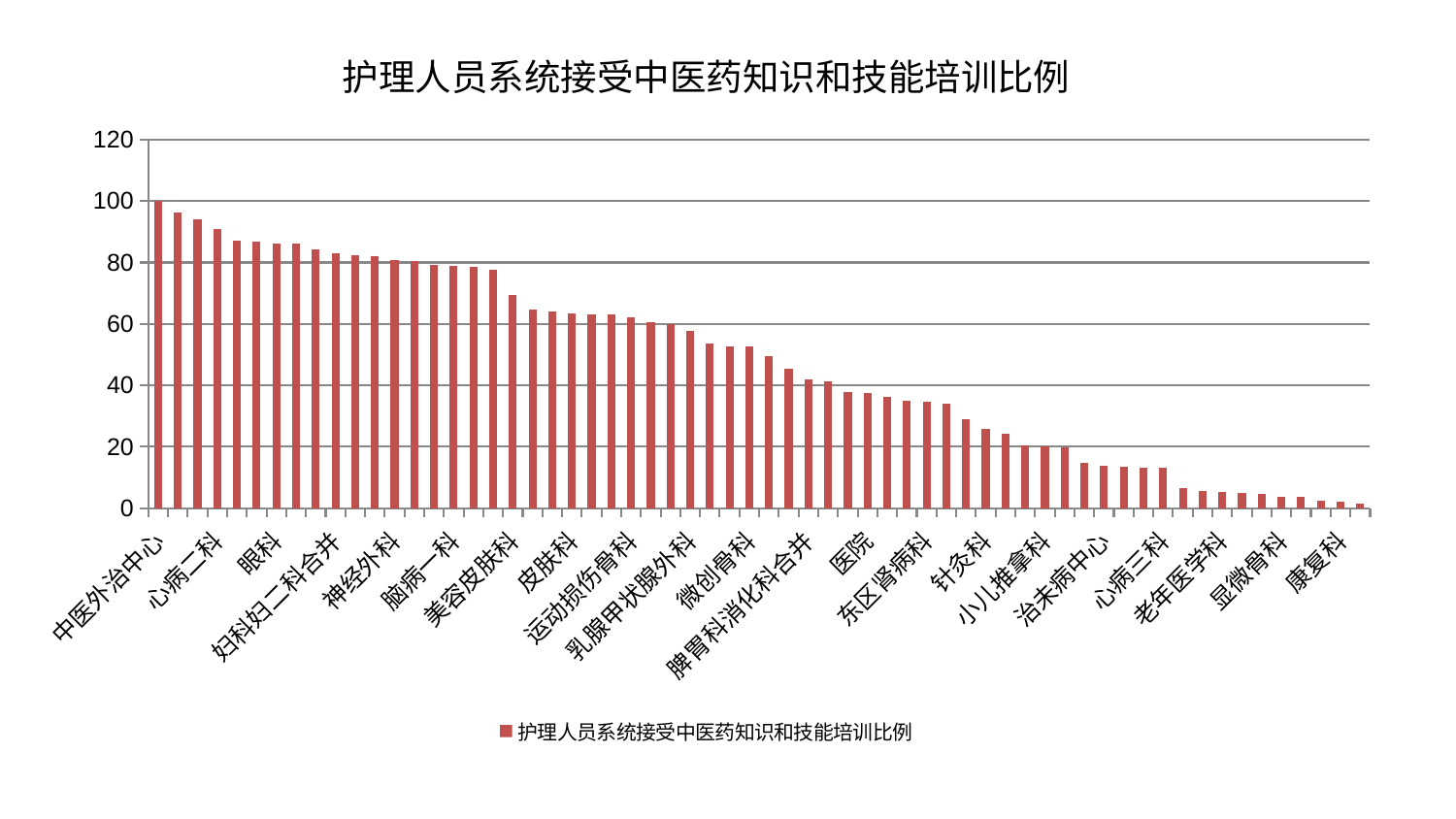

### Chart: 护理人员系统接受中医药知识和技能培训比例

| Category | 护理人员系统接受中医药知识和技能培训比例 |
|---|---|
| 中医外治中心 | 100.00000000000001 |
| 中医经典科 | 96.44103518823964 |
| 泌尿外科 | 94.15262652148441 |
| 心病二科 | 90.85064173649111 |
| 西区重症医学科 | 87.22892510755148 |
| 推拿科 | 86.84011219159511 |
| 眼科 | 86.30626803607971 |
| 脾胃病科 | 86.3062191139673 |
| 男科 | 84.34442050182257 |
| 妇科妇二科合并 | 83.07765258993787 |
| 肾病科 | 82.53271873757502 |
| 肿瘤内科 | 82.08236871952467 |
| 神经外科 | 80.7244242766356 |
| 胸外科 | 80.43413429762587 |
| 关节骨科 | 79.13213411105308 |
| 脑病一科 | 79.04386535889424 |
| 脊柱骨科 | 78.57389493060761 |
| 妇科 | 77.77789033425536 |
| 美容皮肤科 | 69.38448446949604 |
| 血液科 | 64.80037525146003 |
| 周围血管科 | 64.03707191821374 |
| 皮肤科 | 63.55957400461771 |
| 神经内科 | 63.16123674235831 |
| 产科 | 62.985070121498836 |
| 运动损伤骨科 | 62.15278834492503 |
| 消化内科 | 60.65609851801523 |
| 肾脏内科 | 60.07714501990277 |
| 乳腺甲状腺外科 | 57.900794638995166 |
| 脑病三科 | 53.79152061131215 |
| 普通外科 | 52.716652025946146 |
| 微创骨科 | 52.554935673388485 |
| 身心医学科 | 49.427559315291184 |
| 综合内科 | 45.42434245762175 |
| 脾胃科消化科合并 | 42.11076003494755 |
| 呼吸内科 | 41.369223643381794 |
| 肛肠科 | 37.98335584129412 |
| 医院 | 37.58850378158038 |
| 肝病科 | 36.28886855495467 |
| 耳鼻喉科 | 34.98777301641038 |
| 东区肾病科 | 34.716033529993254 |
| 骨科 | 34.137657556513226 |
| 脑病二科 | 28.907495974147388 |
| 针灸科 | 25.916316509537314 |
| 创伤骨科 | 24.146548582789435 |
| 东区重症医学科 | 20.596910981528847 |
| 小儿推拿科 | 20.007935841042762 |
| 风湿病科 | 19.913258751996985 |
| 肝胆外科 | 14.77309856266804 |
| 治未病中心 | 13.849777446529863 |
| 内分泌科 | 13.544419819258556 |
| 儿科 | 13.30454979582356 |
| 心病三科 | 13.191567049252283 |
| 心病一科 | 6.663393196815014 |
| 小儿骨科 | 5.779836010522143 |
| 老年医学科 | 5.387120539232625 |
| 重症医学科 | 5.130350811819494 |
| 心病四科 | 4.559803057222233 |
| 显微骨科 | 3.8456729517123858 |
| 心血管内科 | 3.7661738646288963 |
| 妇二科 | 2.3998201017569882 |
| 康复科 | 2.1293492496601063 |
| 口腔科 | 1.4337234613507108 |
32